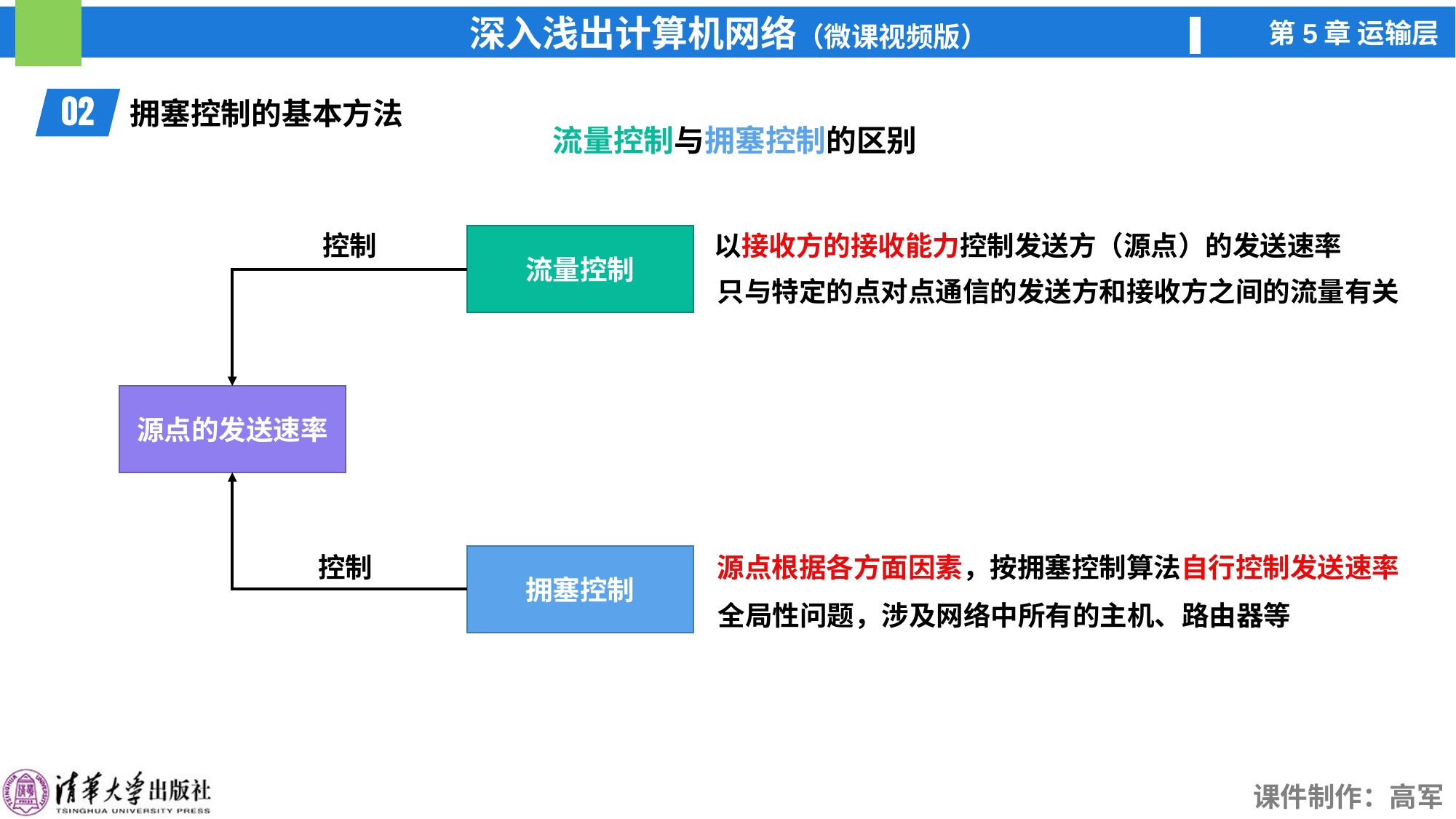

02
拥塞控制的基本方法
流量控制与拥塞控制的区别
控制
控制
以接收方的接收能力控制发送方（源点）的发送速率
流量控制
只与特定的点对点通信的发送方和接收方之间的流量有关
源点的发送速率
源点根据各方面因素，按拥塞控制算法自行控制发送速率
拥塞控制
全局性问题，涉及网络中所有的主机、路由器等